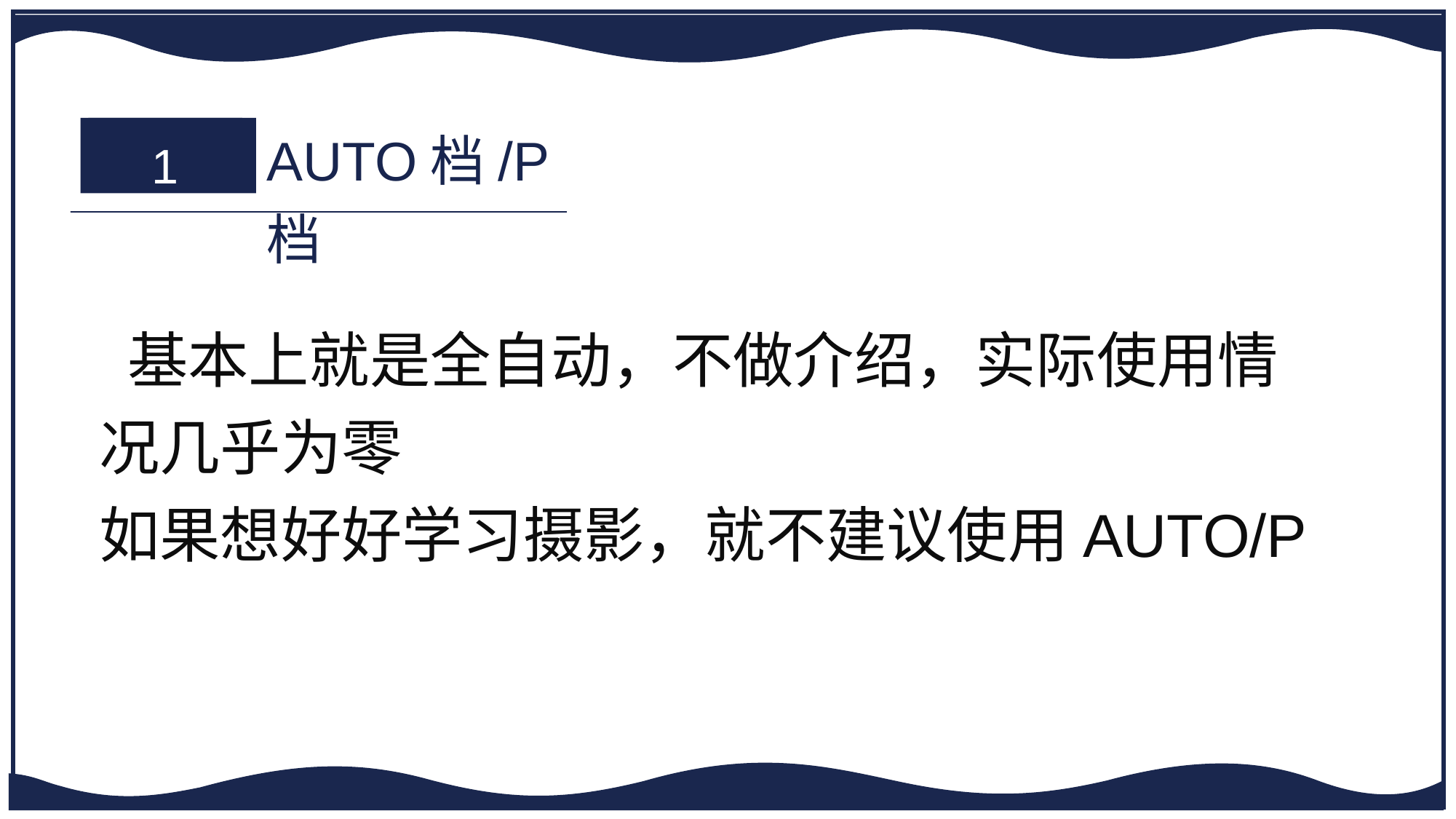

AUTO档/P档

1
 基本上就是全自动，不做介绍，实际使用情况几乎为零
如果想好好学习摄影，就不建议使用AUTO/P